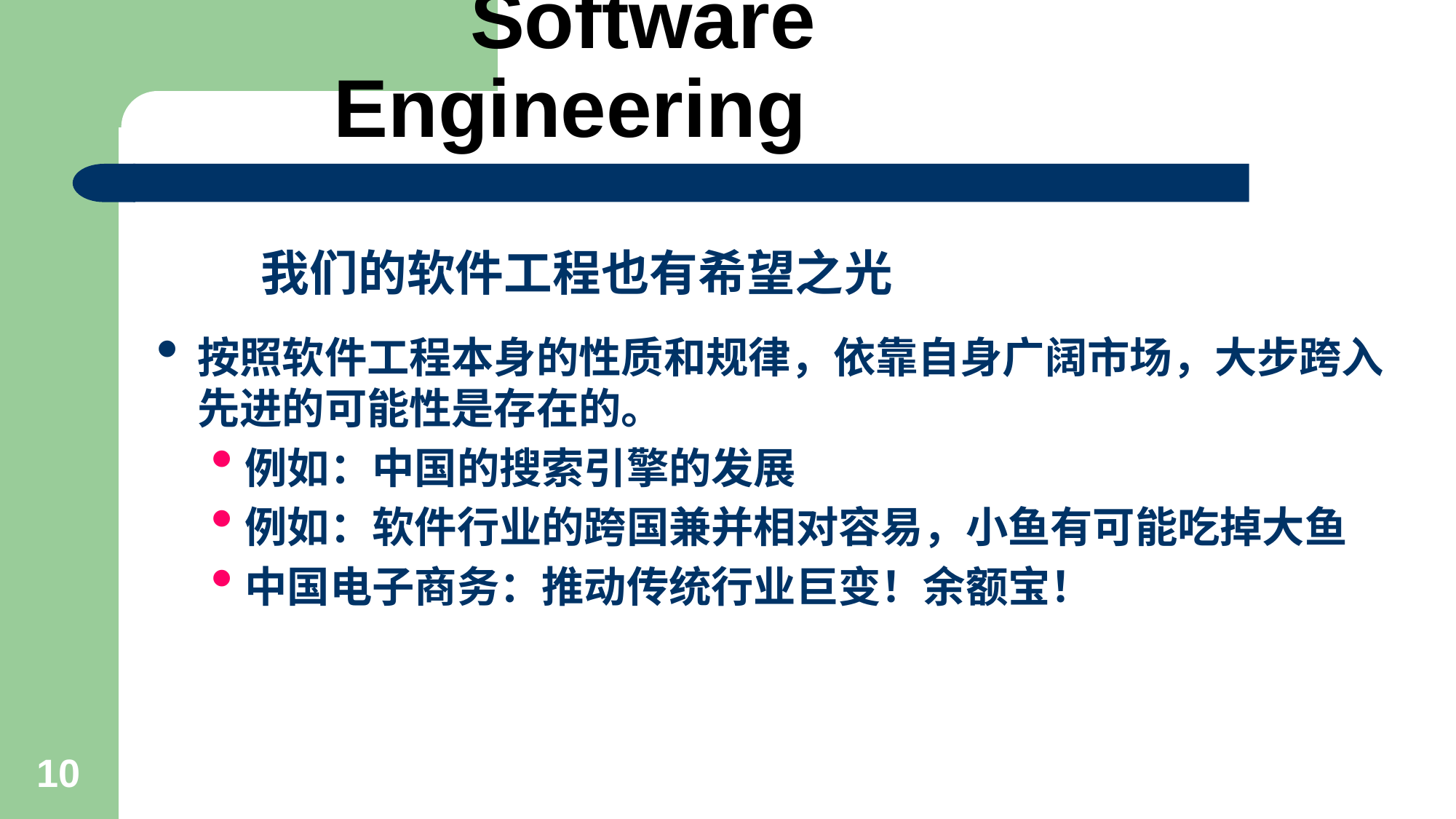

# Software   Engineering
          我们的软件工程也有希望之光
按照软件工程本身的性质和规律，依靠自身广阔市场，大步跨入先进的可能性是存在的。
例如：中国的搜索引擎的发展
例如：软件行业的跨国兼并相对容易，小鱼有可能吃掉大鱼
中国电子商务：推动传统行业巨变！余额宝！

10